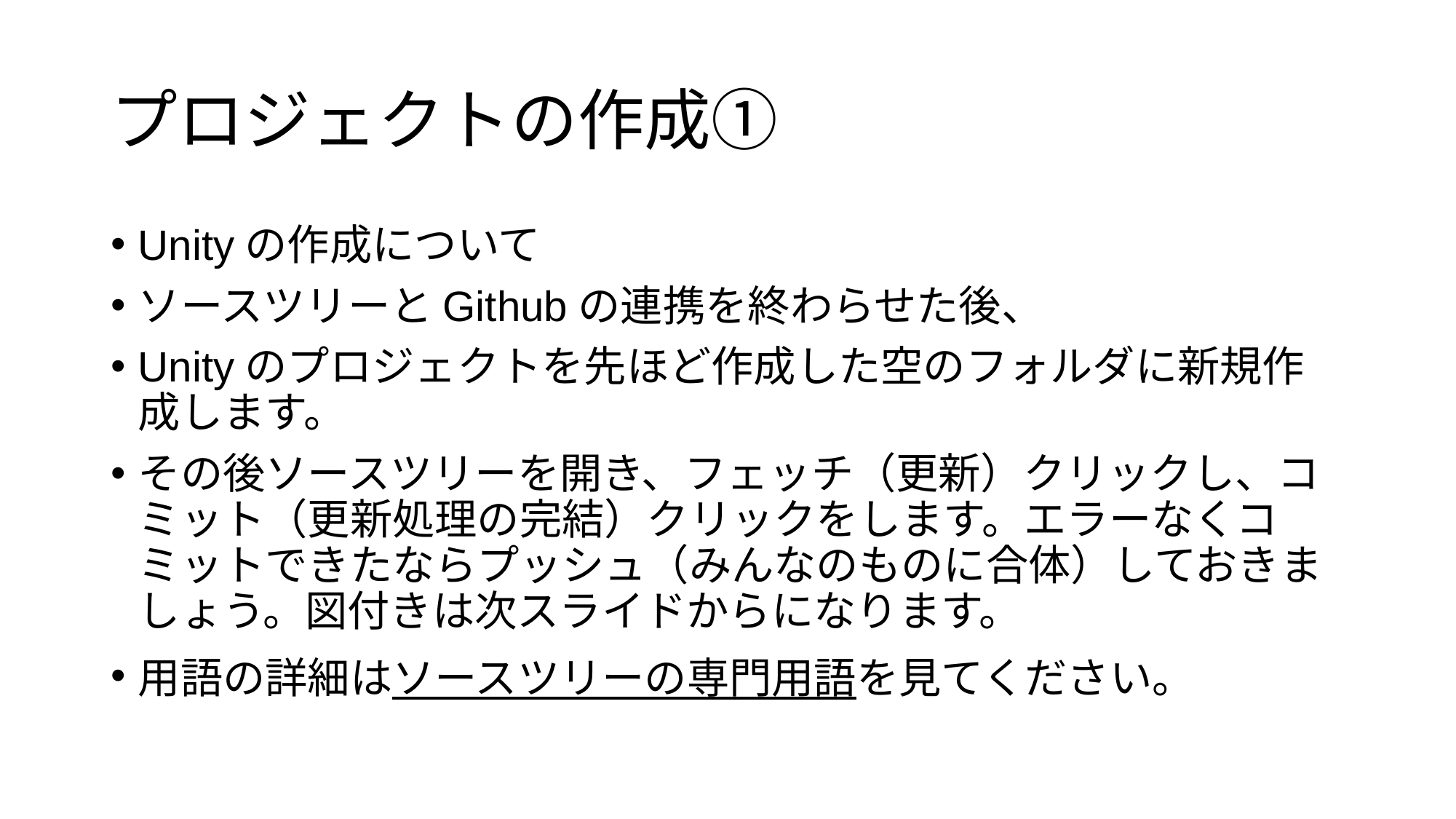

# プロジェクトの作成①
Unityの作成について
ソースツリーとGithubの連携を終わらせた後、
Unityのプロジェクトを先ほど作成した空のフォルダに新規作成します。
その後ソースツリーを開き、フェッチ（更新）クリックし、コミット（更新処理の完結）クリックをします。エラーなくコミットできたならプッシュ（みんなのものに合体）しておきましょう。図付きは次スライドからになります。
用語の詳細はソースツリーの専門用語を見てください。